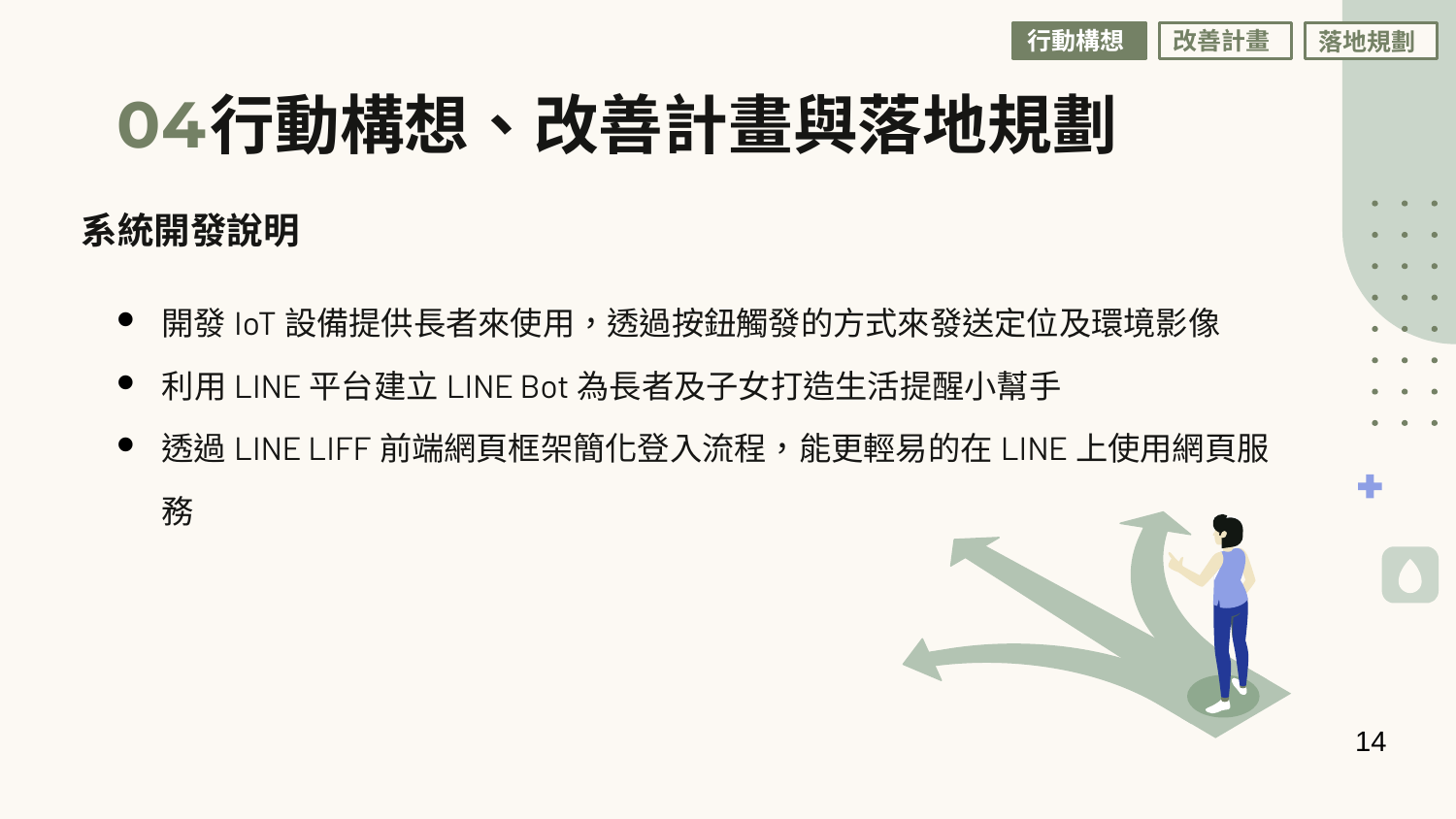

行動構想
改善計畫
落地規劃
行動構想、改善計畫與落地規劃
04
系統開發說明
開發IoT設備提供長者來使用，透過按鈕觸發的方式來發送定位及環境影像
利用LINE平台建立LINE Bot為長者及子女打造生活提醒小幫手
透過LINE LIFF前端網頁框架簡化登入流程，能更輕易的在LINE上使用網頁服務

14